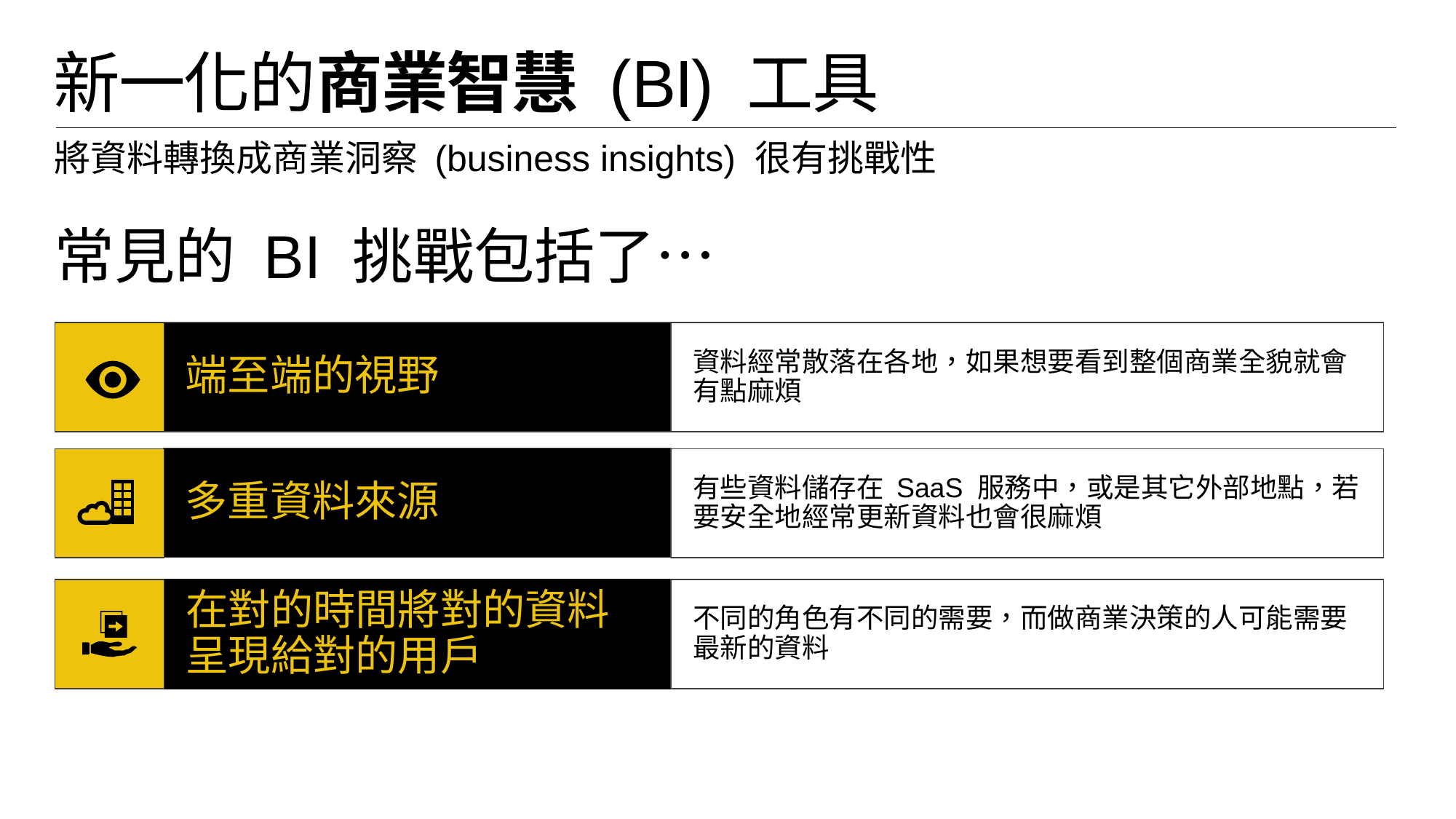

# 新一化的商業智慧 (BI) 工具
將資料轉換成商業洞察 (business insights) 很有挑戰性
常見的 BI 挑戰包括了…

端至端的視野
資料經常散落在各地，如果想要看到整個商業全貌就會有點麻煩

多重資料來源

有些資料儲存在 SaaS 服務中，或是其它外部地點，若要安全地經常更新資料也會很麻煩

在對的時間將對的資料呈現給對的用戶
不同的角色有不同的需要，而做商業決策的人可能需要最新的資料